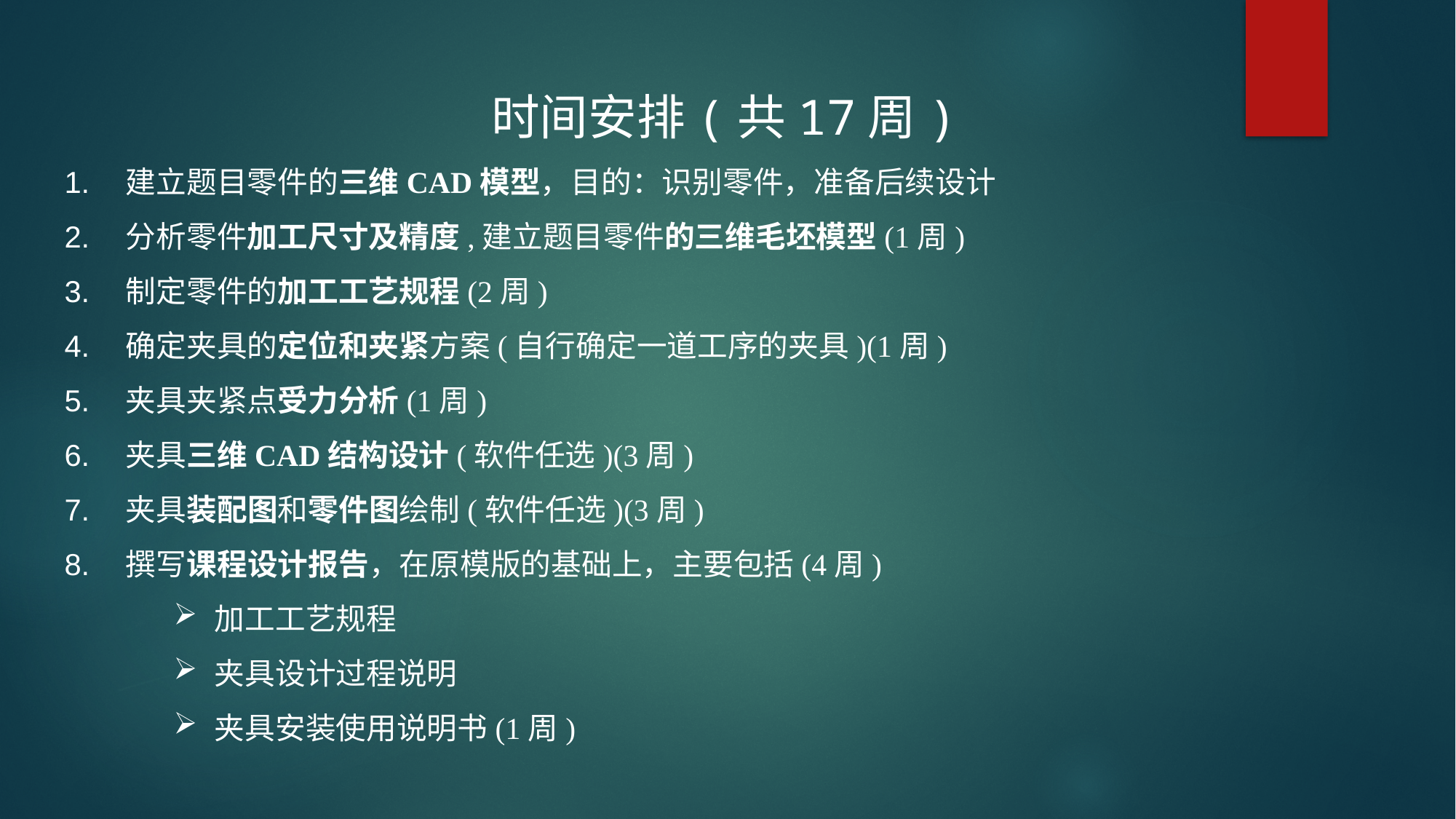

时间安排(共17周)
建立题目零件的三维CAD模型，目的：识别零件，准备后续设计
分析零件加工尺寸及精度,建立题目零件的三维毛坯模型(1周)
制定零件的加工工艺规程(2周)
确定夹具的定位和夹紧方案(自行确定一道工序的夹具)(1周)
夹具夹紧点受力分析(1周)
夹具三维CAD结构设计(软件任选)(3周)
夹具装配图和零件图绘制(软件任选)(3周)
撰写课程设计报告，在原模版的基础上，主要包括(4周)
加工工艺规程
夹具设计过程说明
夹具安装使用说明书(1周)